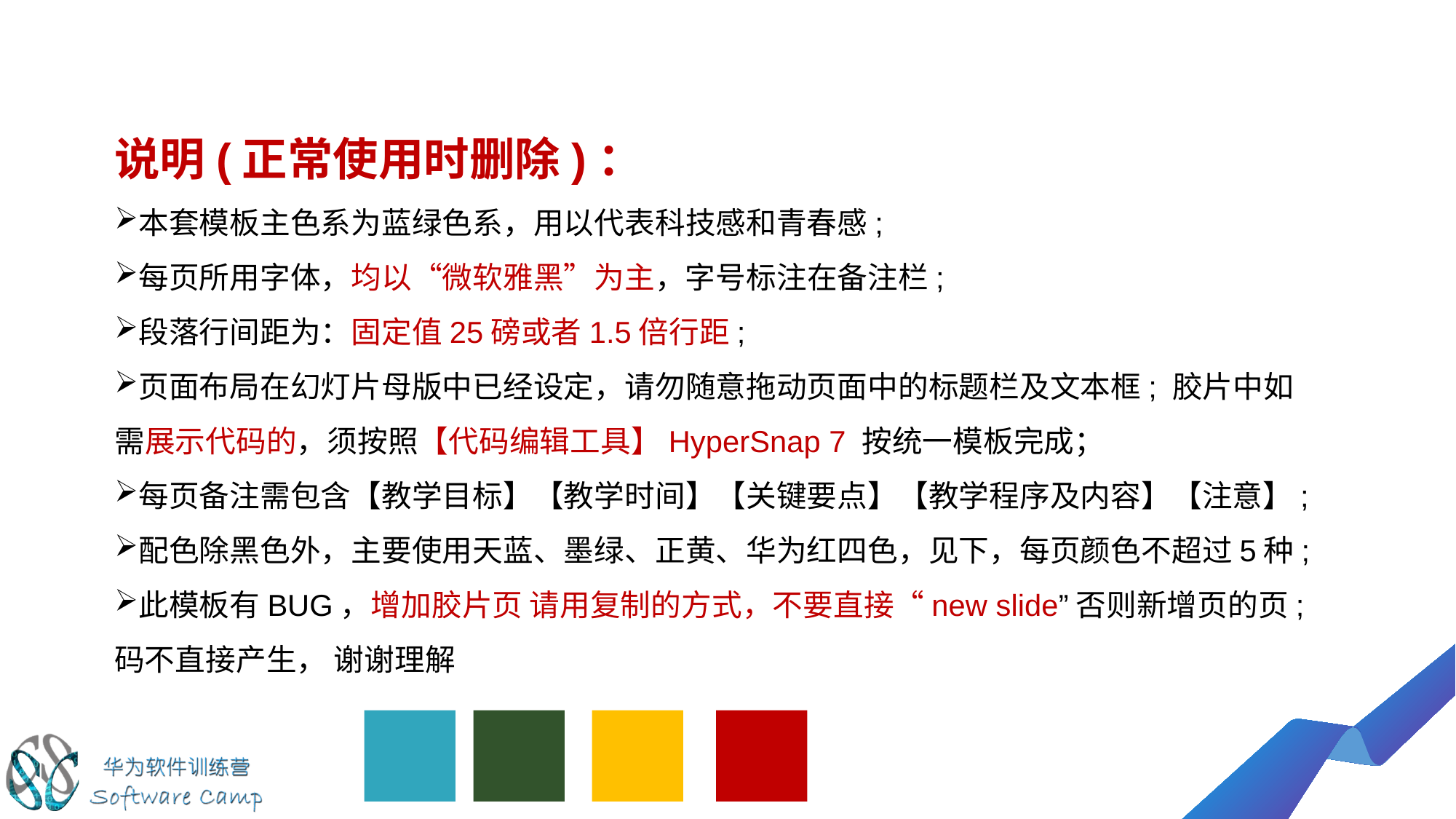

说明(正常使用时删除)：
本套模板主色系为蓝绿色系，用以代表科技感和青春感;
每页所用字体，均以“微软雅黑”为主，字号标注在备注栏;
段落行间距为：固定值25磅或者1.5倍行距;
页面布局在幻灯片母版中已经设定，请勿随意拖动页面中的标题栏及文本框; 胶片中如需展示代码的，须按照【代码编辑工具】HyperSnap 7 按统一模板完成；
每页备注需包含【教学目标】【教学时间】【关键要点】【教学程序及内容】【注意】;
配色除黑色外，主要使用天蓝、墨绿、正黄、华为红四色，见下，每页颜色不超过5种;
此模板有BUG，增加胶片页 请用复制的方式，不要直接“new slide”否则新增页的页;码不直接产生， 谢谢理解

2